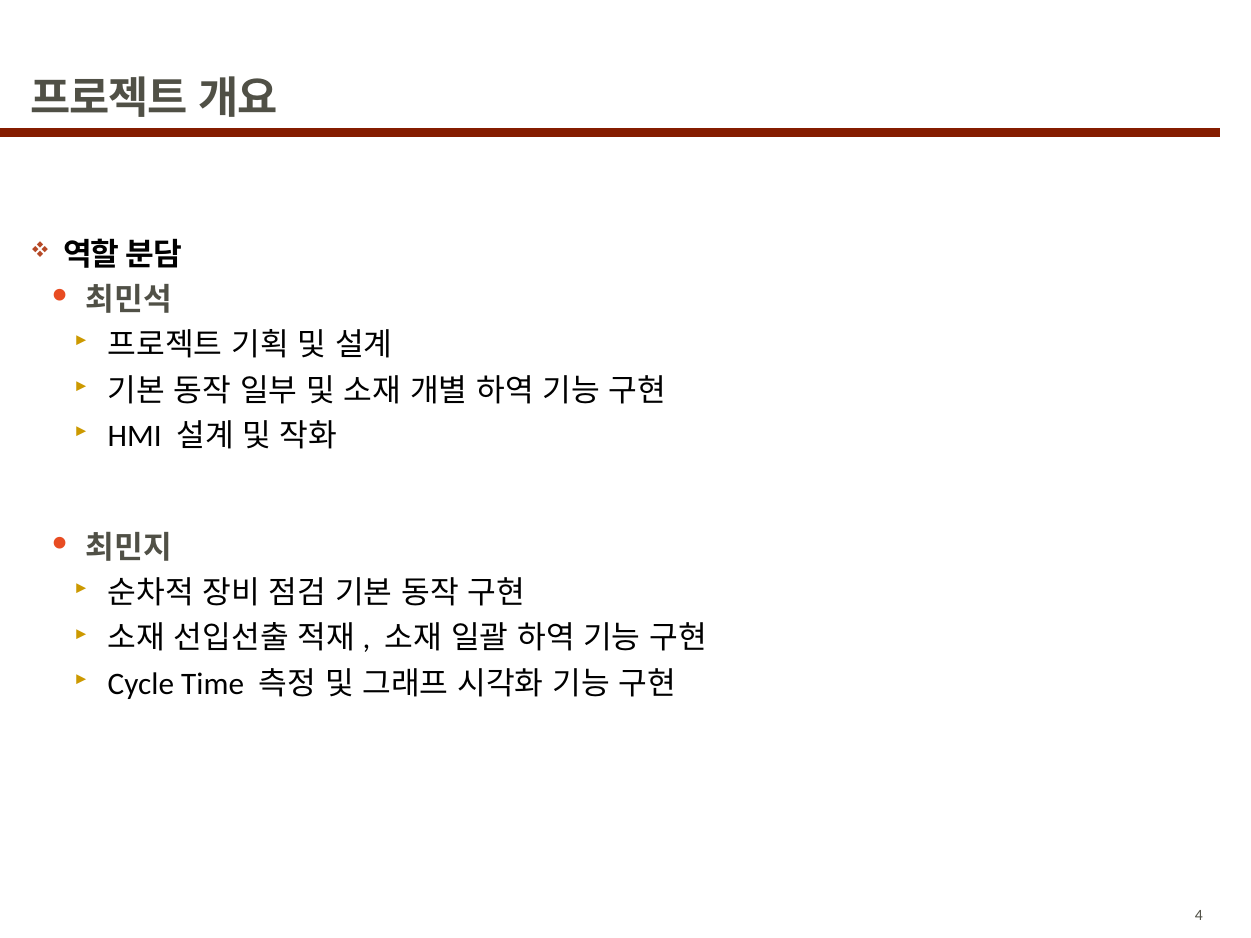

# 프로젝트 개요
역할 분담
최민석
프로젝트 기획 및 설계
기본 동작 일부 및 소재 개별 하역 기능 구현
HMI 설계 및 작화

최민지
순차적 장비 점검 기본 동작 구현
소재 선입선출 적재, 소재 일괄 하역 기능 구현
Cycle Time 측정 및 그래프 시각화 기능 구현

4